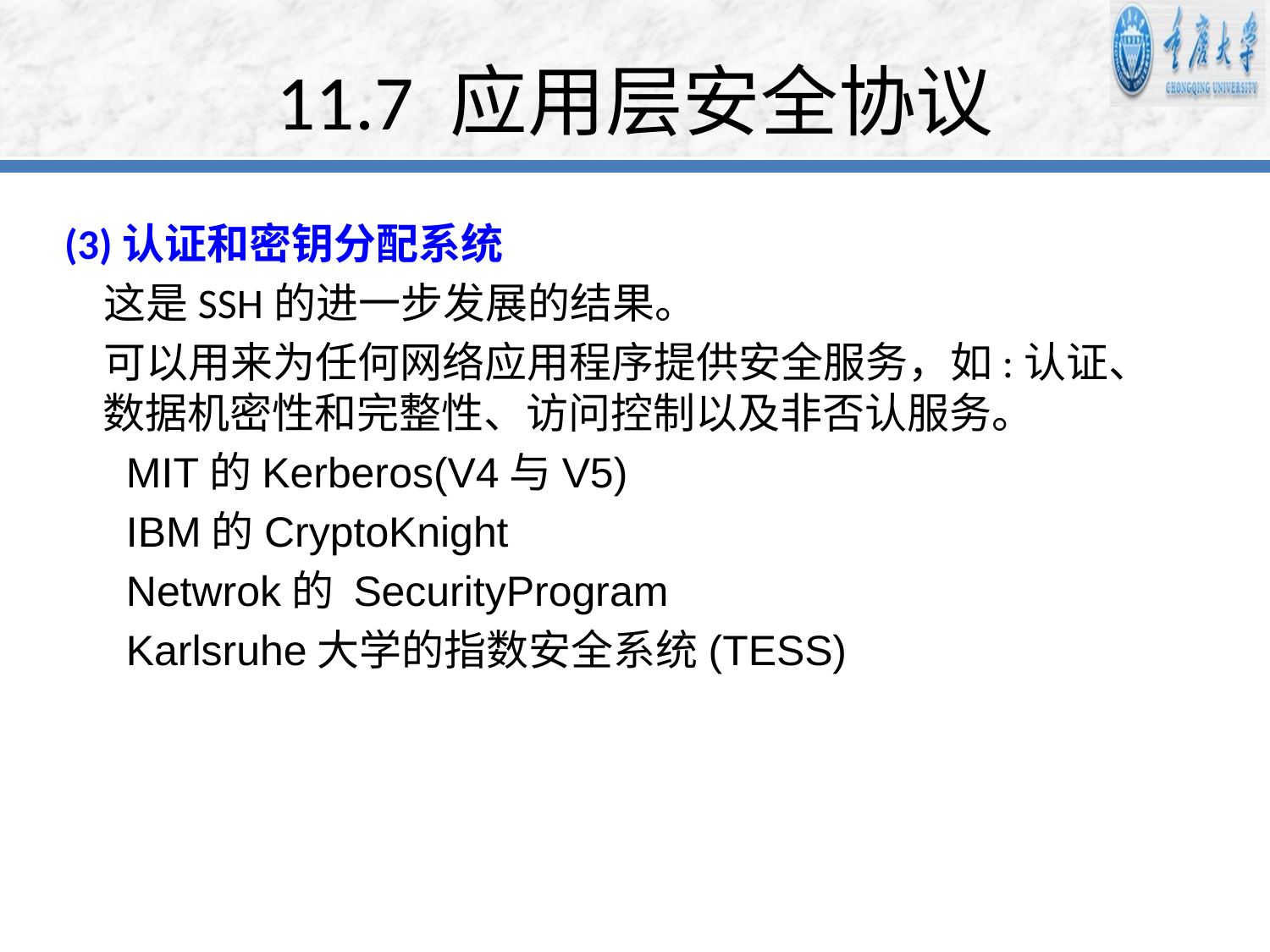

# 11.7 应用层安全协议
 (3)认证和密钥分配系统
    这是SSH的进一步发展的结果。
    可以用来为任何网络应用程序提供安全服务，如:认证、数据机密性和完整性、访问控制以及非否认服务。
      MIT的Kerberos(V4与V5)
      IBM的CryptoKnight
      Netwrok的 SecurityProgram
      Karlsruhe大学的指数安全系统(TESS)